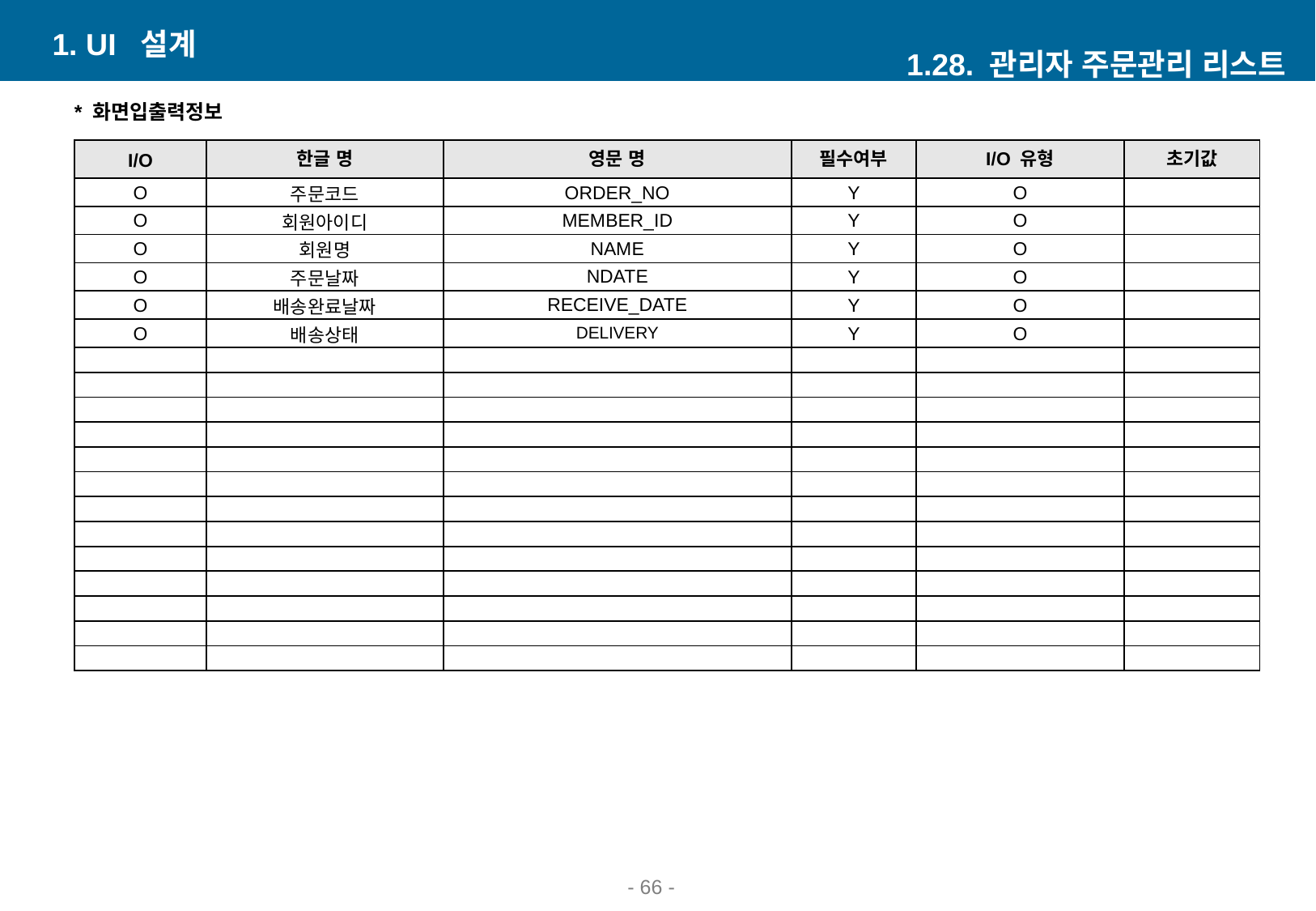

1. UI  설계
1.28. 관리자 주문관리 리스트
* 화면입출력정보
| I/O | 한글 명 | 영문 명 | 필수여부 | I/O 유형 | 초기값 |
| --- | --- | --- | --- | --- | --- |
| O | 주문코드 | ORDER\_NO | Y | O |  |
| O | 회원아이디 | MEMBER\_ID | Y | O |  |
| O | 회원명 | NAME | Y | O |  |
| O | 주문날짜 | NDATE | Y | O |  |
| O | 배송완료날짜 | RECEIVE\_DATE | Y | O |  |
| O | 배송상태 | DELIVERY | Y | O |  |
|  |  |  |  |  |  |
|  |  |  |  |  |  |
|  |  |  |  |  |  |
|  |  |  |  |  |  |
|  |  |  |  |  |  |
|  |  |  |  |  |  |
|  |  |  |  |  |  |
|  |  |  |  |  |  |
|  |  |  |  |  |  |
|  |  |  |  |  |  |
|  |  |  |  |  |  |
|  |  |  |  |  |  |
|  |  |  |  |  |  |
- 66 -